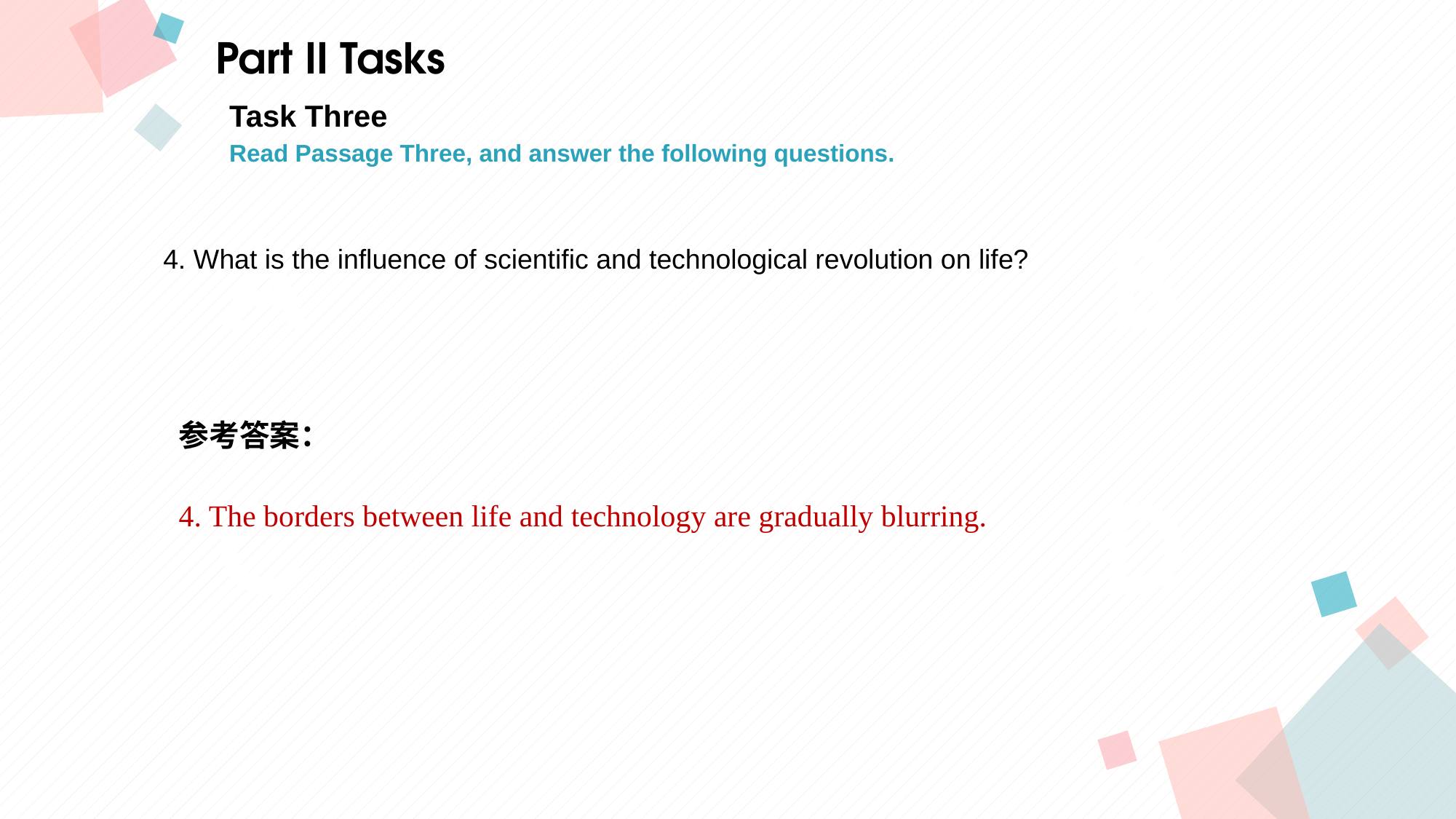

Part II Tasks
Task Three

Read Passage Three, and answer the following questions.
A
B
    4. What is the influence of scientific and technological revolution on life?
参考答案：

4. The borders between life and technology are gradually blurring.
C
D